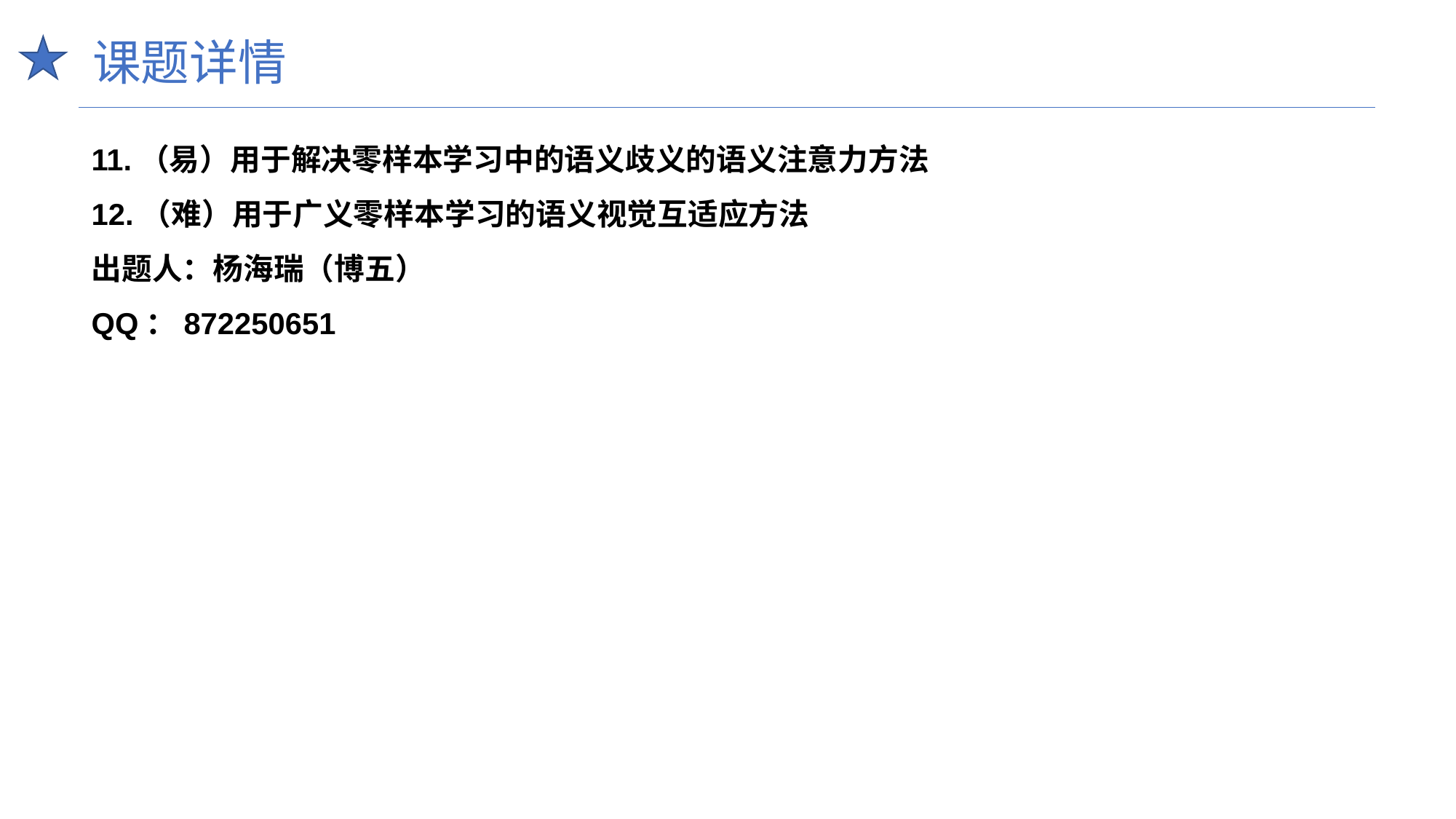

课题详情

11.（易）用于解决零样本学习中的语义歧义的语义注意力方法
12.（难）用于广义零样本学习的语义视觉互适应方法
出题人：杨海瑞（博五）
QQ：872250651